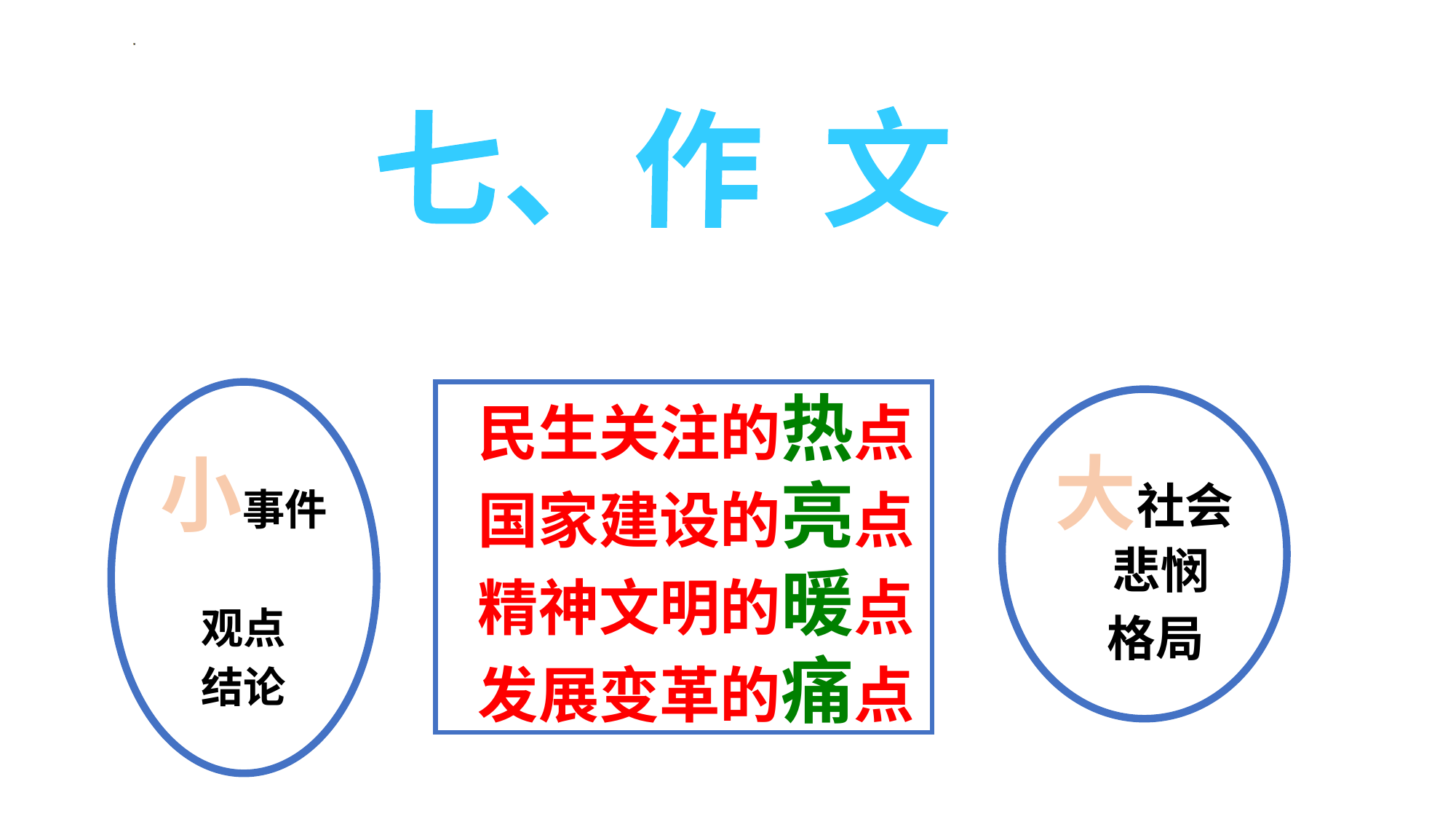

七、作  文
小事件
观点
结论
民生关注的热点
国家建设的亮点
精神文明的暖点
发展变革的痛点
大社会 悲悯
 格局